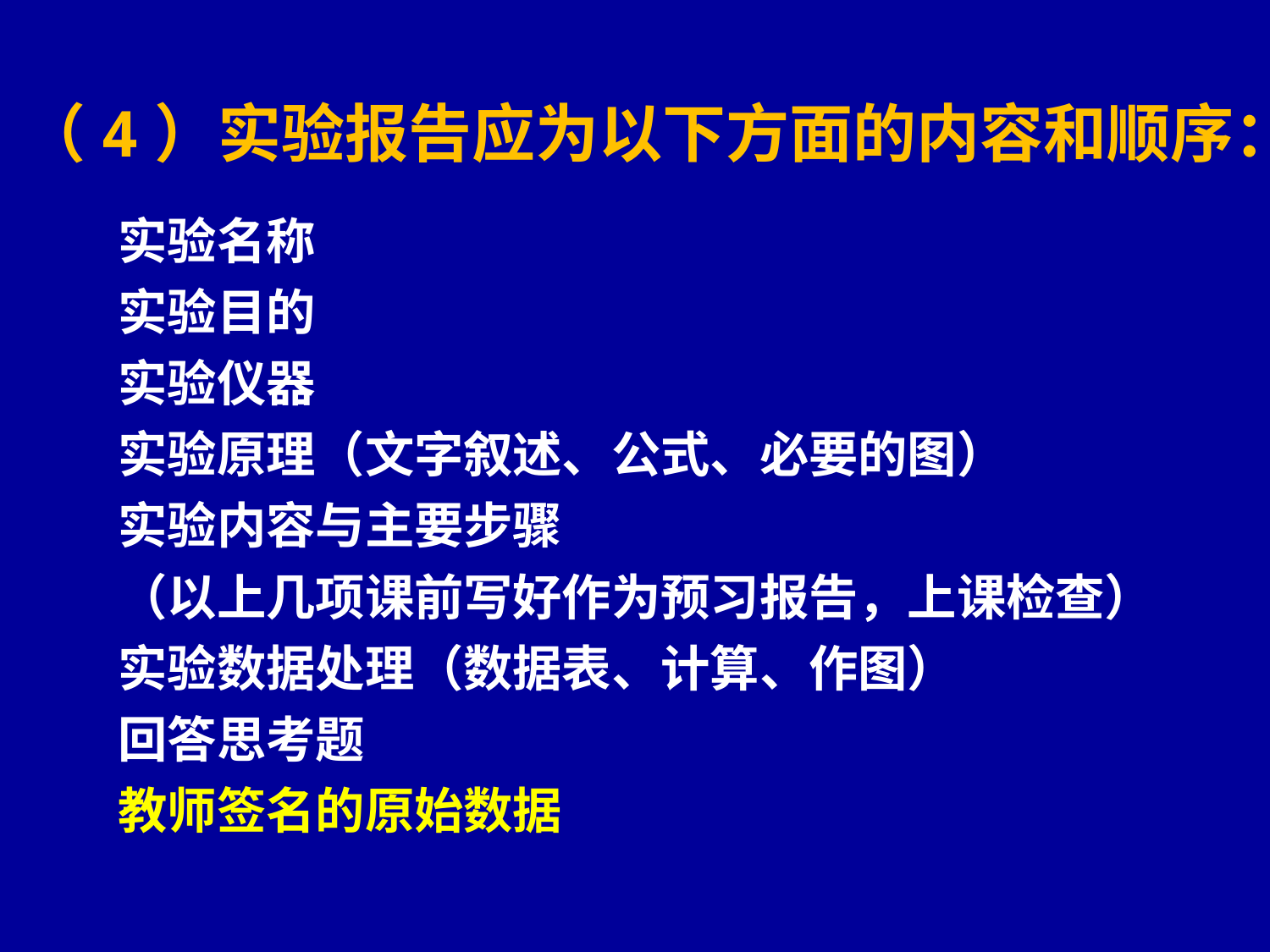

（4）实验报告应为以下方面的内容和顺序：
实验名称
实验目的
实验仪器
实验原理（文字叙述、公式、必要的图）
实验内容与主要步骤
（以上几项课前写好作为预习报告，上课检查）
实验数据处理（数据表、计算、作图）
回答思考题
教师签名的原始数据